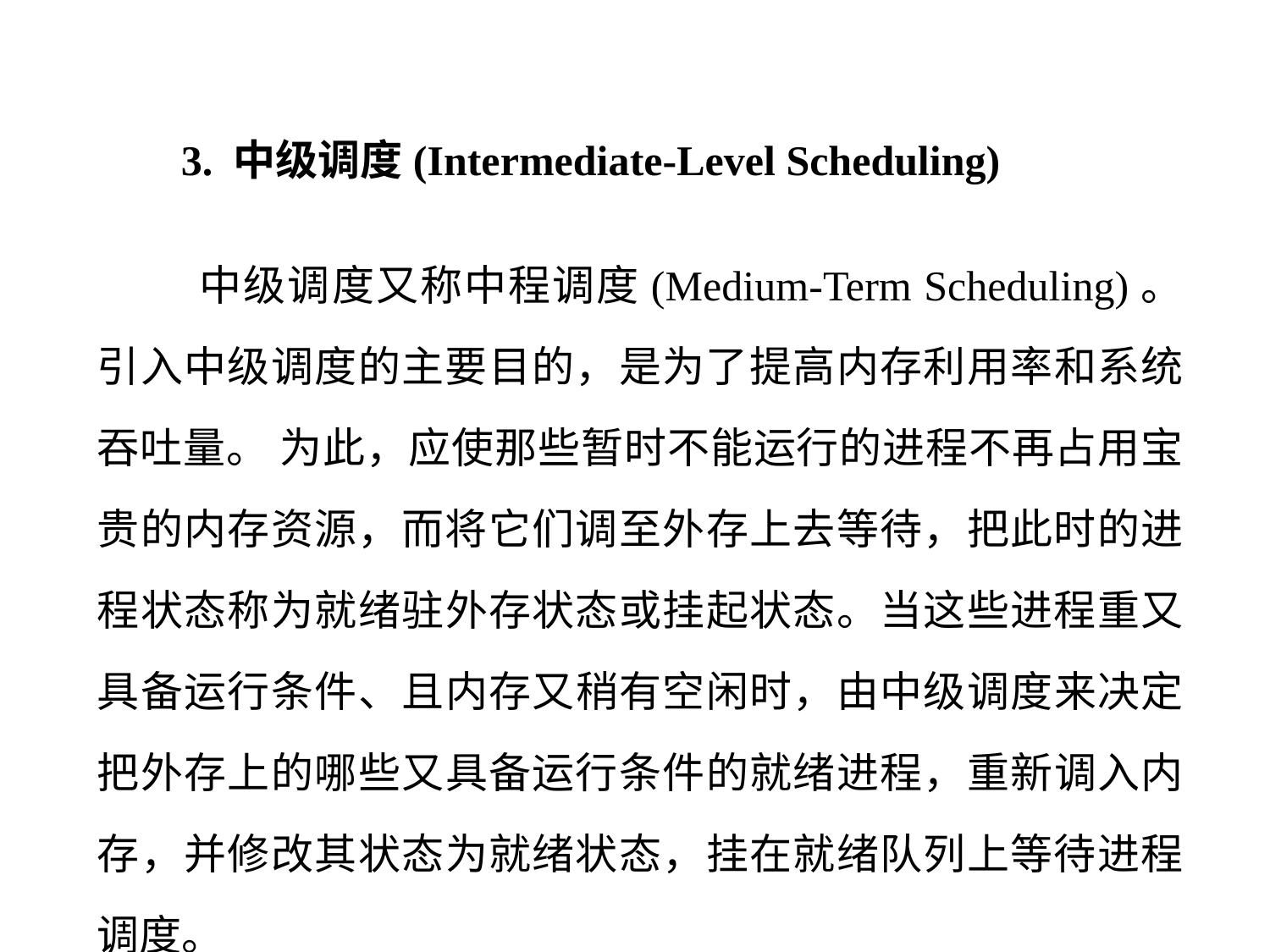

3. 中级调度(Intermediate-Level Scheduling)
        中级调度又称中程调度(Medium-Term Scheduling)。 引入中级调度的主要目的，是为了提高内存利用率和系统吞吐量。 为此，应使那些暂时不能运行的进程不再占用宝贵的内存资源，而将它们调至外存上去等待，把此时的进程状态称为就绪驻外存状态或挂起状态。当这些进程重又具备运行条件、且内存又稍有空闲时，由中级调度来决定把外存上的哪些又具备运行条件的就绪进程，重新调入内存，并修改其状态为就绪状态，挂在就绪队列上等待进程调度。